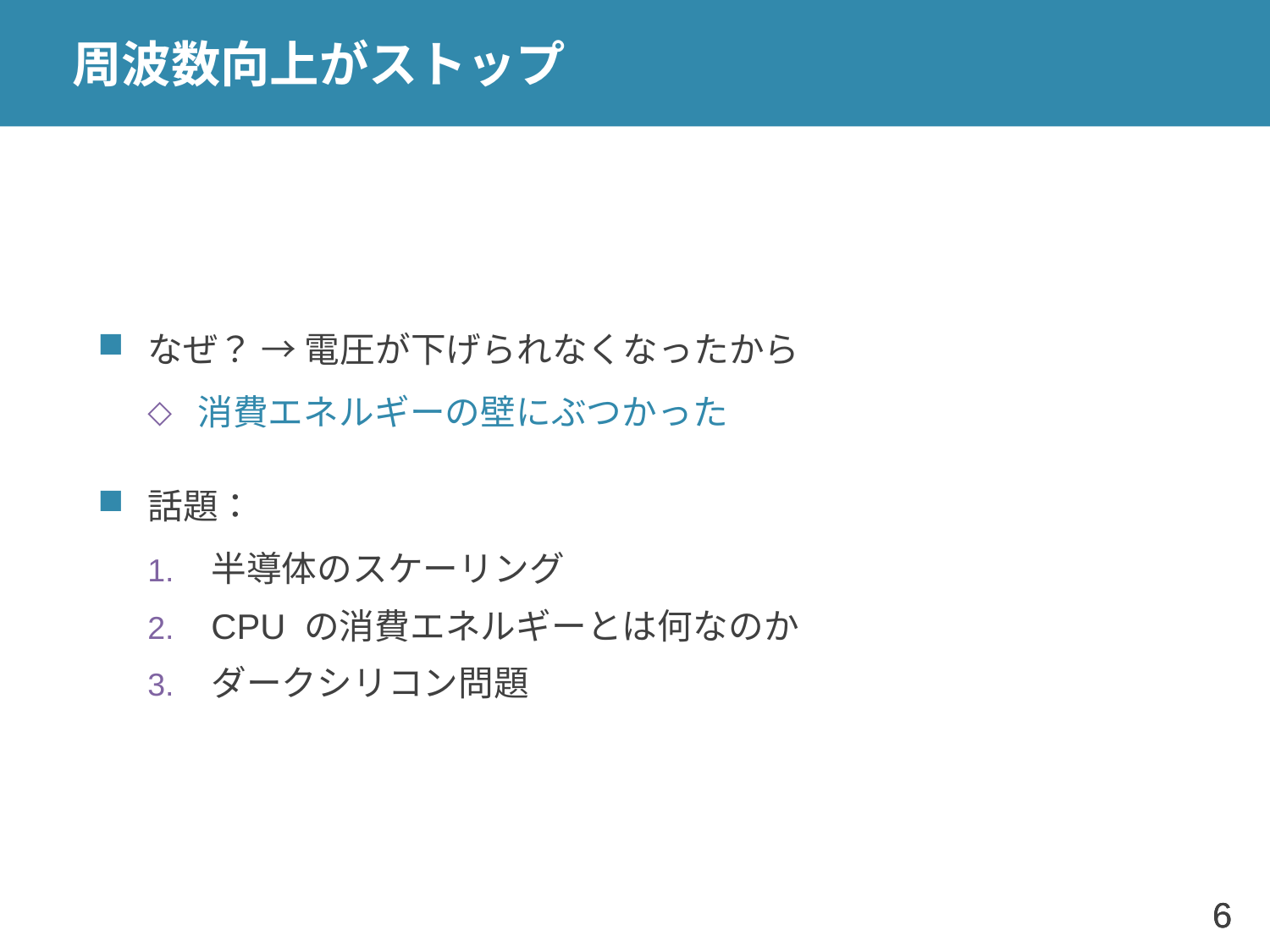

# 周波数向上がストップ
なぜ？ → 電圧が下げられなくなったから
消費エネルギーの壁にぶつかった
話題：
半導体のスケーリング
CPU の消費エネルギーとは何なのか
ダークシリコン問題